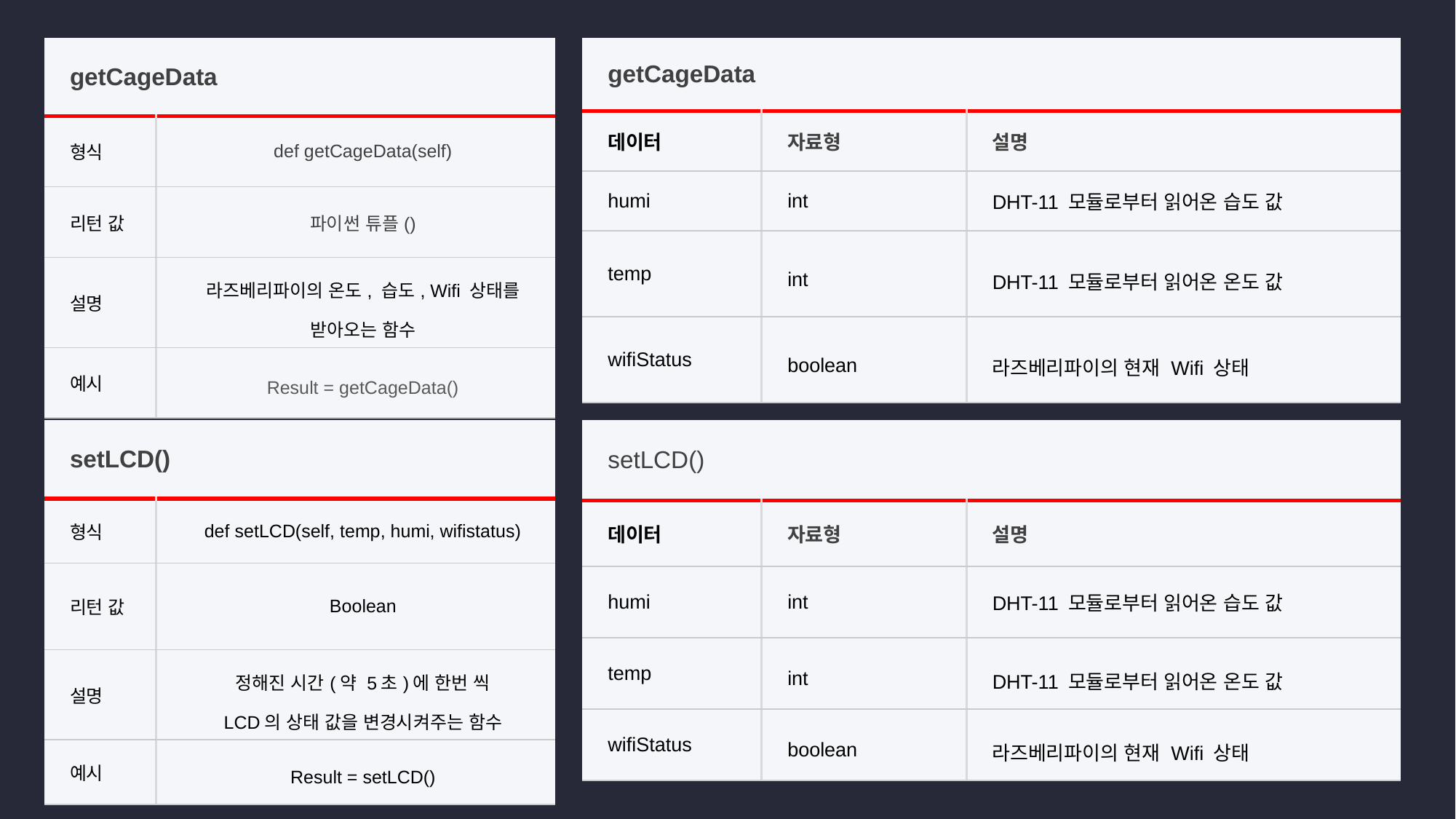

| getCageData |  |  |
| --- | --- | --- |
| 데이터 | 자료형 | 설명 |
| humi | int | DHT-11 모듈로부터 읽어온 습도 값 |
| temp | int | DHT-11 모듈로부터 읽어온 온도 값 |
| wifiStatus | boolean | 라즈베리파이의 현재 Wifi 상태 |
| getCageData |  |
| --- | --- |
| 형식 | def getCageData(self) |
| 리턴 값 | 파이썬 튜플() |
| 설명 | 라즈베리파이의 온도, 습도, Wifi 상태를 받아오는 함수 |
| 예시 | Result = getCageData() |
| setLCD() |  |
| --- | --- |
| 형식 | def setLCD(self, temp, humi, wifistatus) |
| 리턴 값 | Boolean |
| 설명 | 정해진 시간(약 5초)에 한번 씩 LCD의 상태 값을 변경시켜주는 함수 |
| 예시 | Result = setLCD() |
| setLCD() |  |  |
| --- | --- | --- |
| 데이터 | 자료형 | 설명 |
| humi | int | DHT-11 모듈로부터 읽어온 습도 값 |
| temp | int | DHT-11 모듈로부터 읽어온 온도 값 |
| wifiStatus | boolean | 라즈베리파이의 현재 Wifi 상태 |